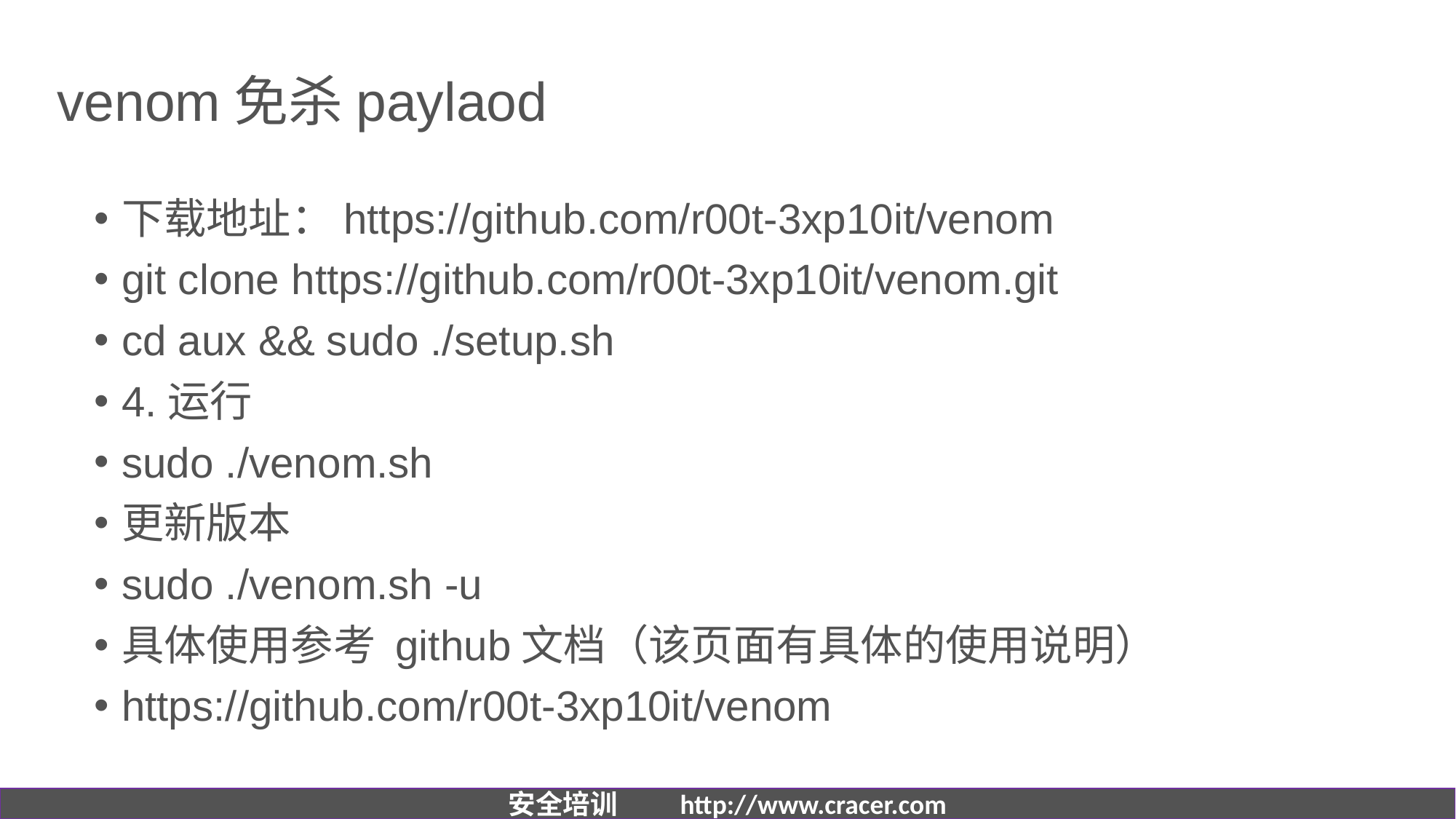

# venom免杀paylaod
下载地址：https://github.com/r00t-3xp10it/venom
git clone https://github.com/r00t-3xp10it/venom.git
cd aux && sudo ./setup.sh
4.运行
sudo ./venom.sh
更新版本
sudo ./venom.sh -u
具体使用参考 github文档（该页面有具体的使用说明）
https://github.com/r00t-3xp10it/venom